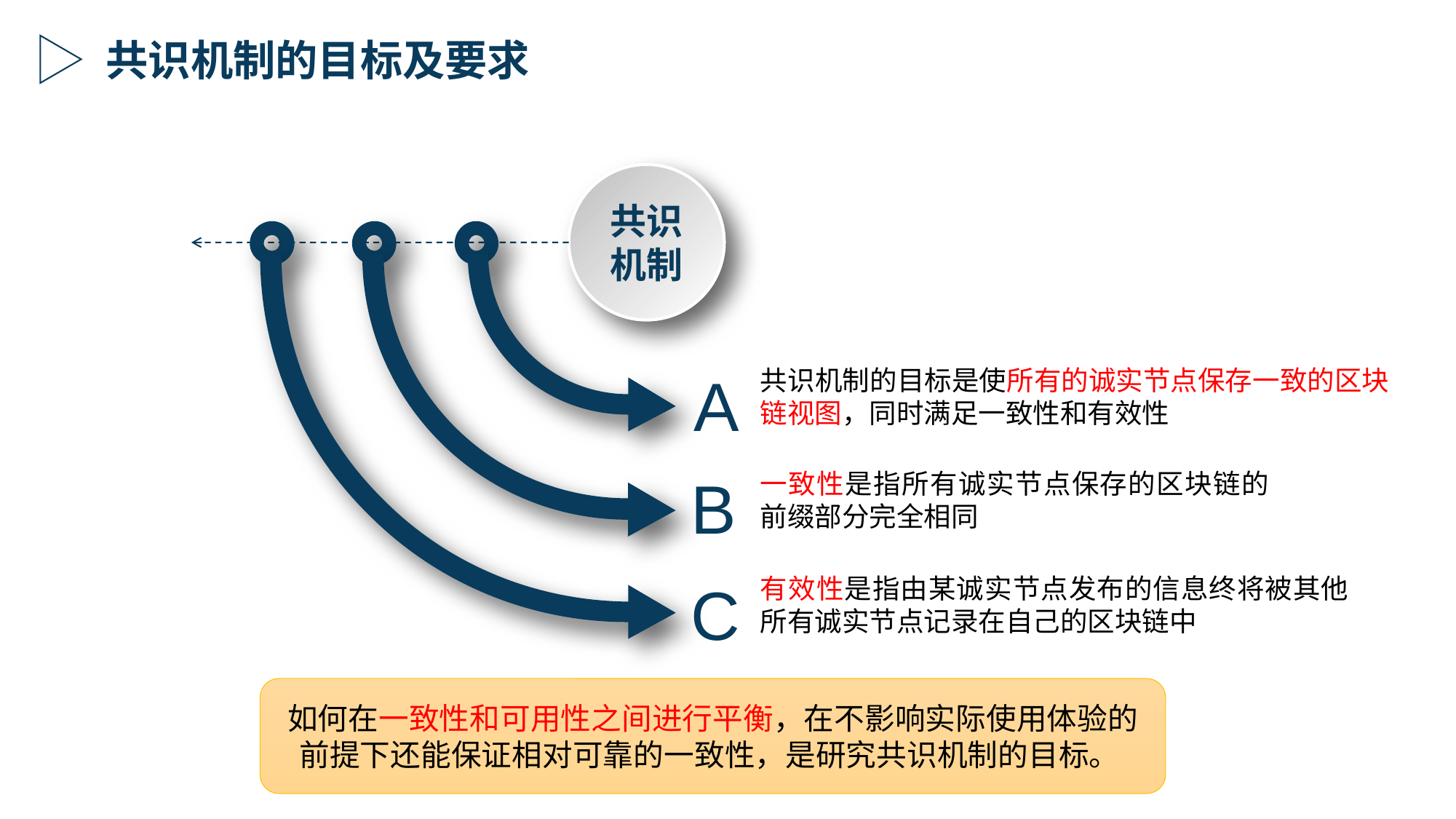

共识机制的目标及要求

共识机制

A
共识机制的目标是使所有的诚实节点保存一致的区块链视图，同时满足一致性和有效性
B
一致性是指所有诚实节点保存的区块链的前缀部分完全相同
有效性是指由某诚实节点发布的信息终将被其他所有诚实节点记录在自己的区块链中
C
如何在一致性和可用性之间进行平衡，在不影响实际使用体验的前提下还能保证相对可靠的一致性，是研究共识机制的目标。